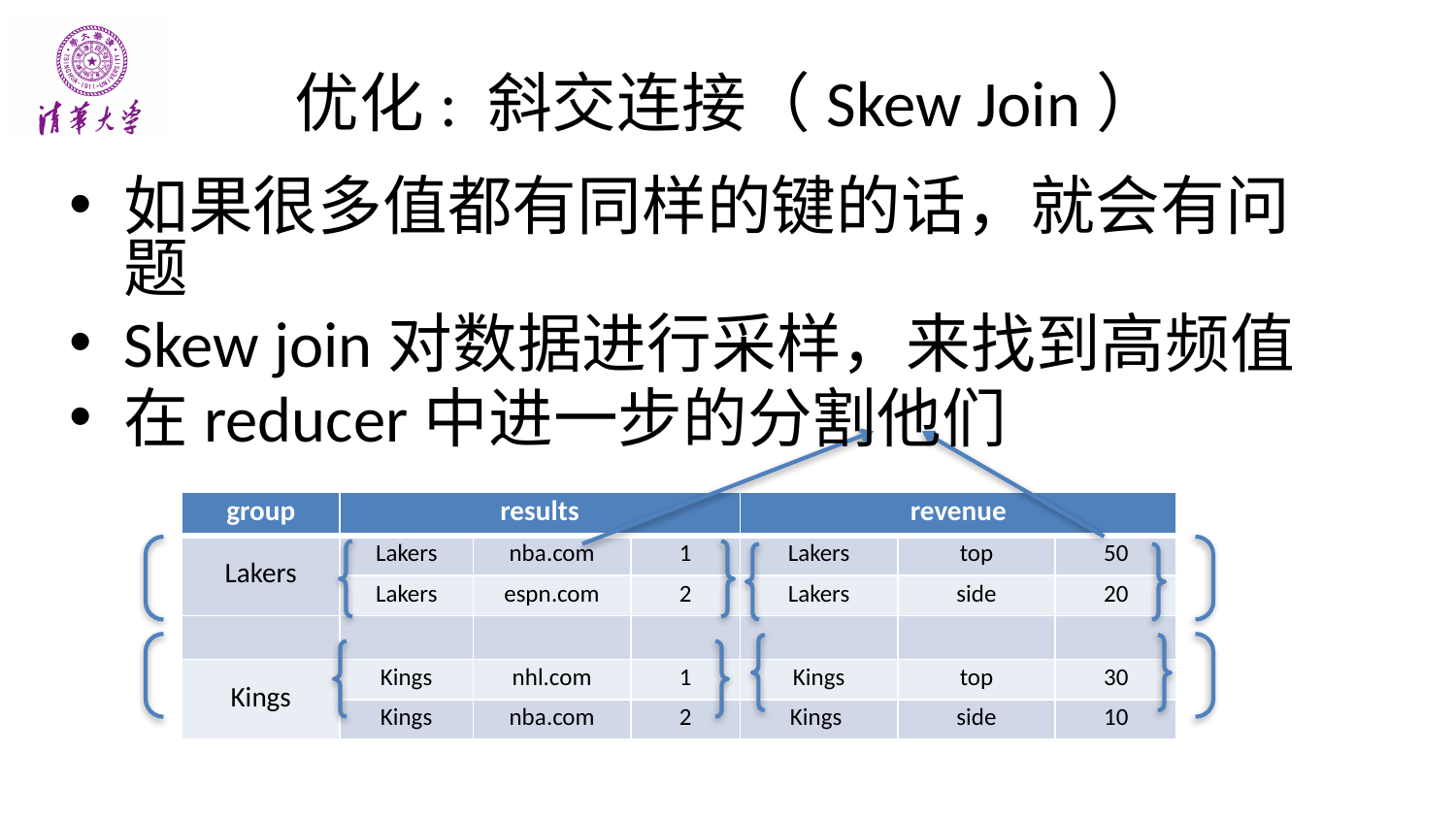

# 优化: 斜交连接（Skew Join）
如果很多值都有同样的键的话，就会有问题
Skew join对数据进行采样，来找到高频值
在reducer中进一步的分割他们
| group | results |  |  | revenue |  |  |
| --- | --- | --- | --- | --- | --- | --- |
| Lakers | Lakers | nba.com | 1 | Lakers | top | 50 |
|  | Lakers | espn.com | 2 | Lakers | side | 20 |
|  |  |  |  |  |  |  |
| Kings | Kings | nhl.com | 1 | Kings | top | 30 |
|  | Kings | nba.com | 2 | Kings | side | 10 |